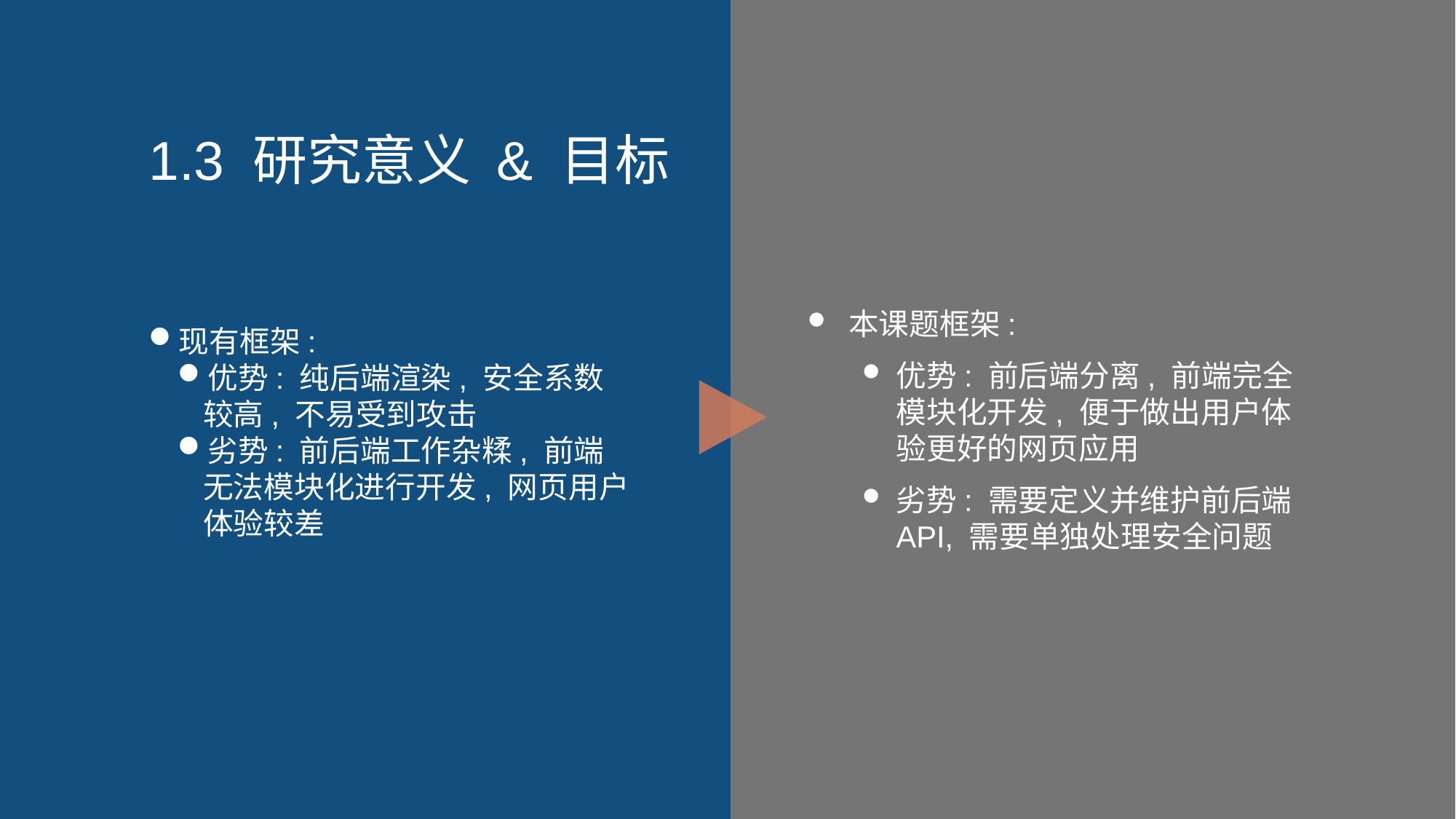

# 1.3 研究意义 & 目标

本课题框架:
优势: 前后端分离, 前端完全模块化开发, 便于做出用户体验更好的网页应用
劣势: 需要定义并维护前后端API, 需要单独处理安全问题
现有框架:
优势: 纯后端渲染, 安全系数较高, 不易受到攻击
劣势: 前后端工作杂糅, 前端无法模块化进行开发, 网页用户体验较差